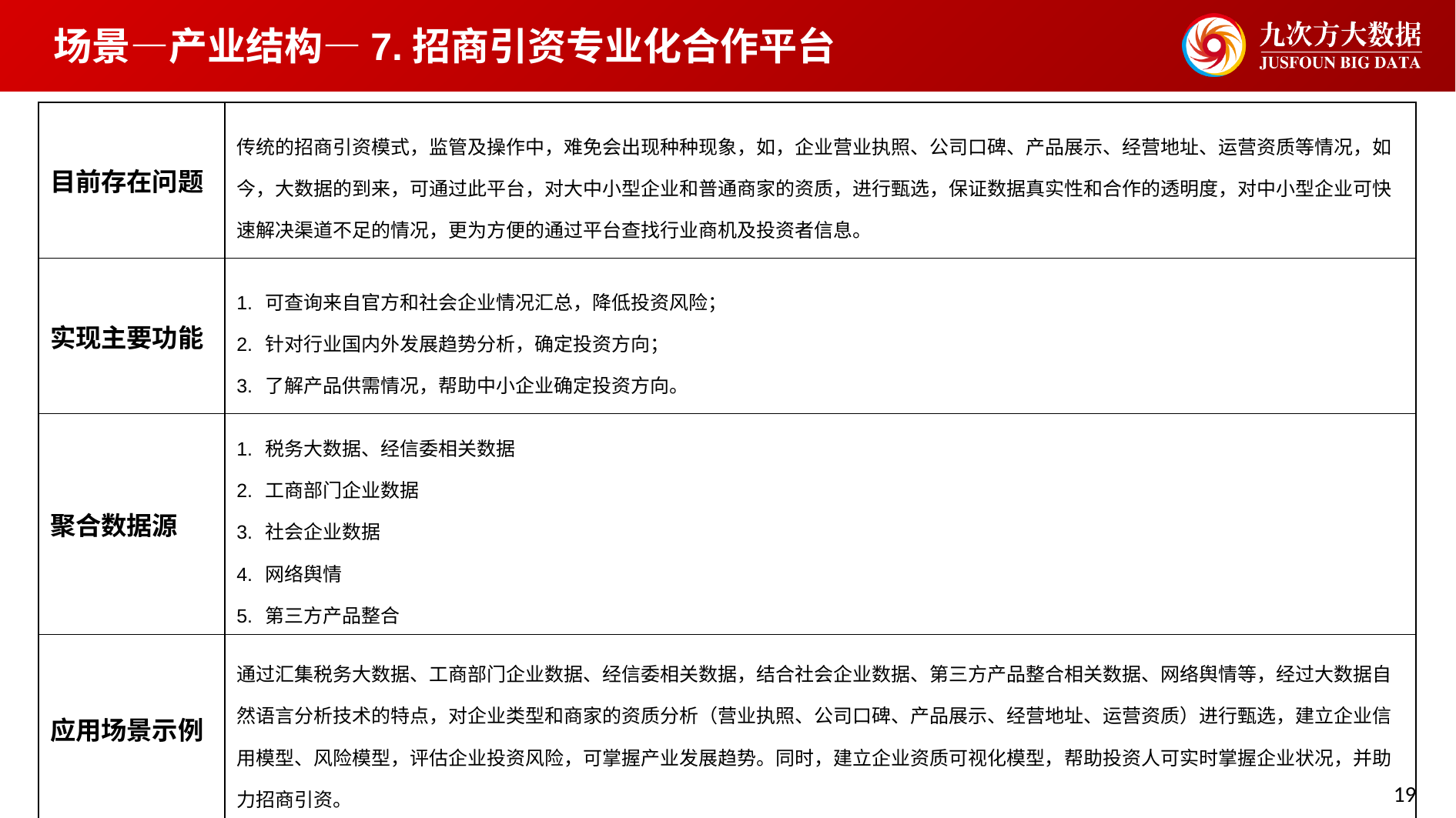

场景—产业结构—7.招商引资专业化合作平台
| 目前存在问题 | 传统的招商引资模式，监管及操作中，难免会出现种种现象，如，企业营业执照、公司口碑、产品展示、经营地址、运营资质等情况，如今，大数据的到来，可通过此平台，对大中小型企业和普通商家的资质，进行甄选，保证数据真实性和合作的透明度，对中小型企业可快速解决渠道不足的情况，更为方便的通过平台查找行业商机及投资者信息。 |
| --- | --- |
| 实现主要功能 | 可查询来自官方和社会企业情况汇总，降低投资风险； 针对行业国内外发展趋势分析，确定投资方向； 了解产品供需情况，帮助中小企业确定投资方向。 |
| 聚合数据源 | 税务大数据、经信委相关数据 工商部门企业数据 社会企业数据 网络舆情 第三方产品整合 |
| 应用场景示例 | 通过汇集税务大数据、工商部门企业数据、经信委相关数据，结合社会企业数据、第三方产品整合相关数据、网络舆情等，经过大数据自然语言分析技术的特点，对企业类型和商家的资质分析（营业执照、公司口碑、产品展示、经营地址、运营资质）进行甄选，建立企业信用模型、风险模型，评估企业投资风险，可掌握产业发展趋势。同时，建立企业资质可视化模型，帮助投资人可实时掌握企业状况，并助力招商引资。 |
19